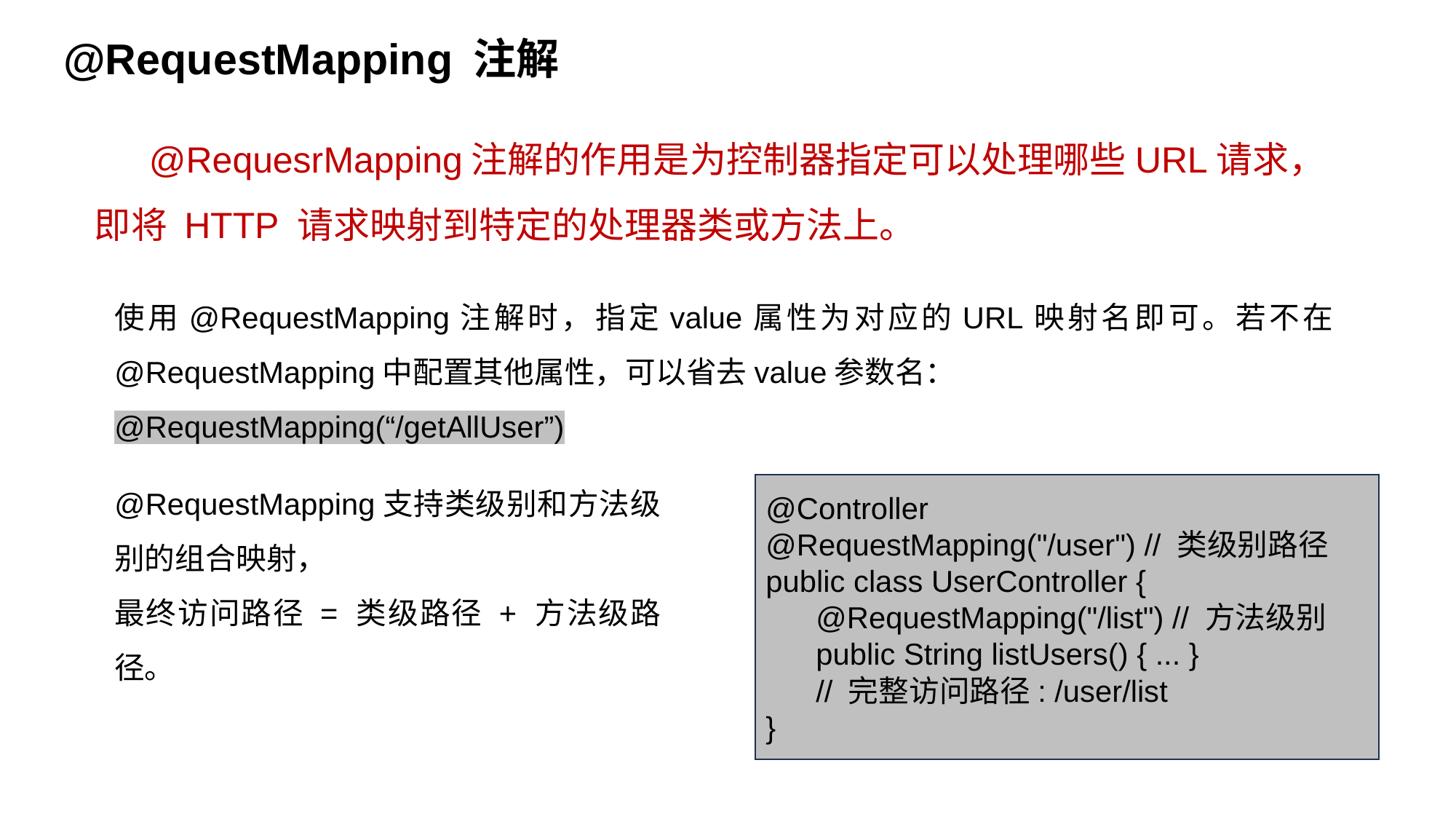

@RequestMapping 注解
@RequesrMapping注解的作用是为控制器指定可以处理哪些URL请求，即将 HTTP 请求映射到特定的处理器类或方法上。
使用@RequestMapping注解时，指定value属性为对应的URL映射名即可。若不在@RequestMapping中配置其他属性，可以省去value参数名：
@RequestMapping(“/getAllUser”)
@RequestMapping支持类级别和方法级别的组合映射，
最终访问路径 = 类级路径 + 方法级路径。

@Controller
@RequestMapping("/user") // 类级别路径
public class UserController {
      @RequestMapping("/list") // 方法级别
      public String listUsers() { ... }
      // 完整访问路径: /user/list
}